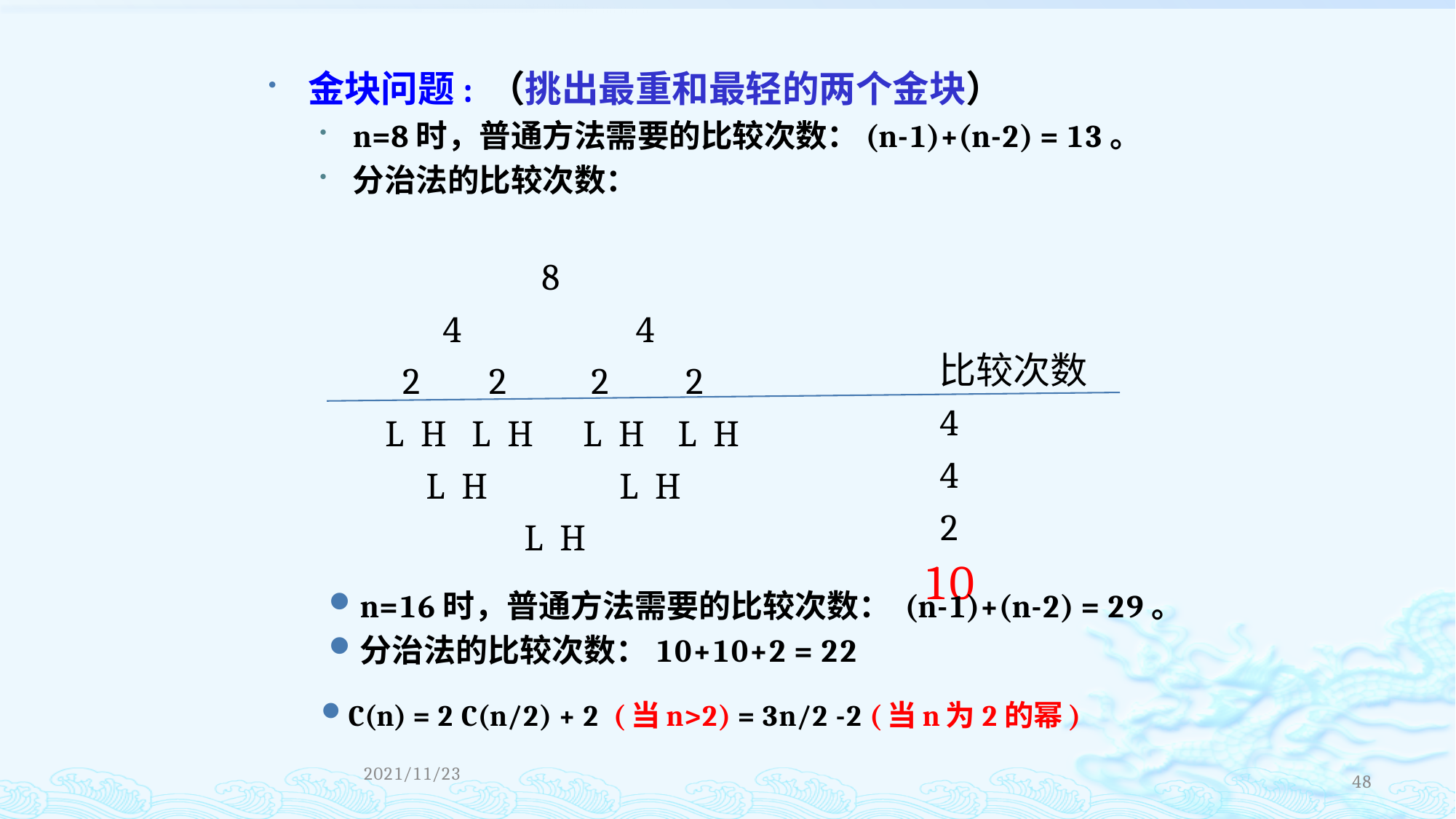

金块问题: （挑出最重和最轻的两个金块）
n=8时，普通方法需要的比较次数：(n-1)+(n-2) = 13。
分治法的比较次数：

                   8
       4                     4
  2        2          2         2
L  H   L  H      L  H    L  H
     L  H                L  H
                 L  H

比较次数
4
4
2
10
n=16时，普通方法需要的比较次数： (n-1)+(n-2) = 29。
分治法的比较次数：10+10+2 = 22

C(n) = 2 C(n/2) + 2  (当n>2) = 3n/2 -2 (当n为2的幂)

2021/11/23
48